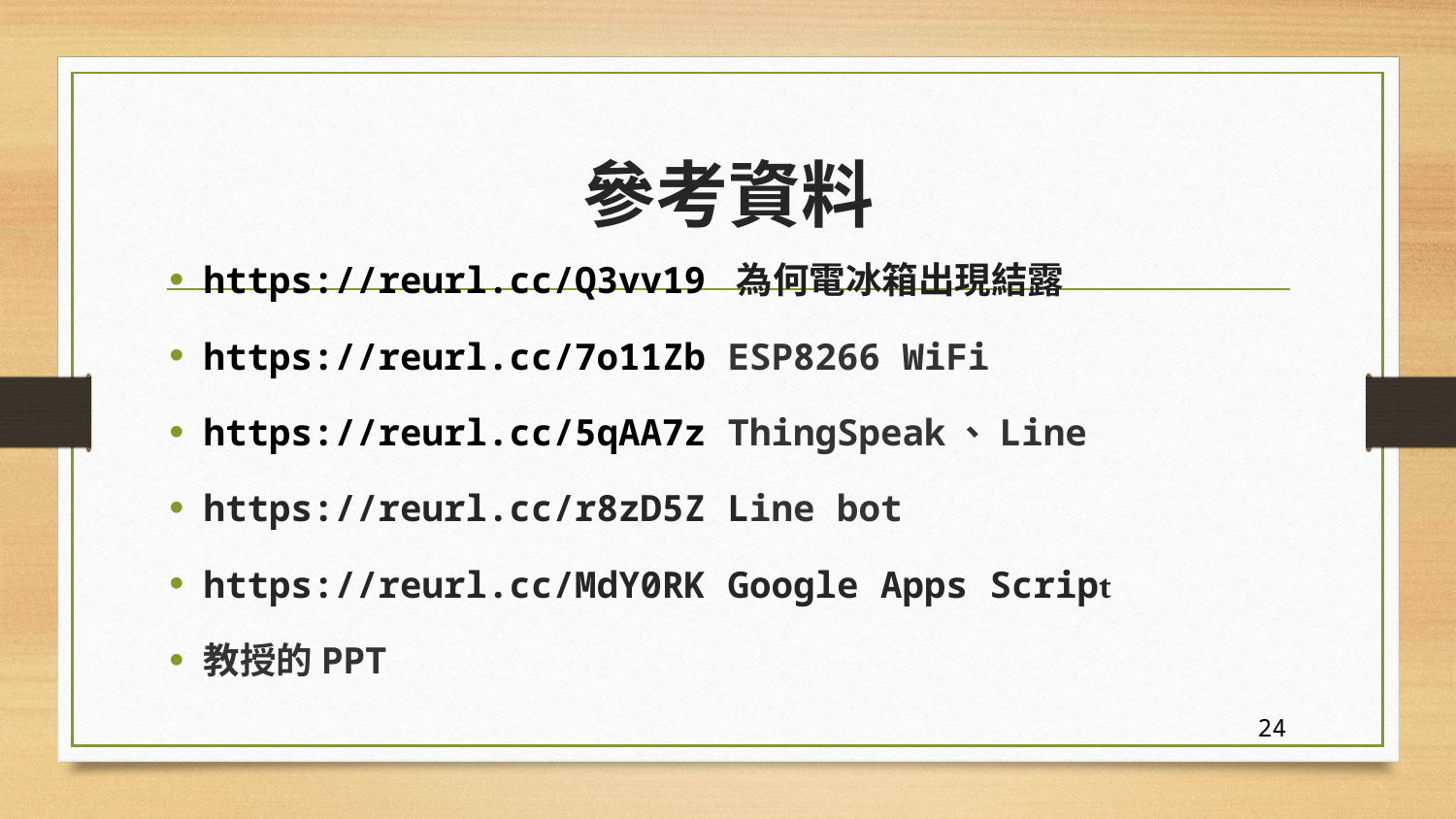

# 參考資料
https://reurl.cc/Q3vv19 為何電冰箱出現結露
https://reurl.cc/7o11Zb ESP8266 WiFi
https://reurl.cc/5qAA7z ThingSpeak、Line
https://reurl.cc/r8zD5Z Line bot
https://reurl.cc/MdY0RK Google Apps Script
教授的PPT
24